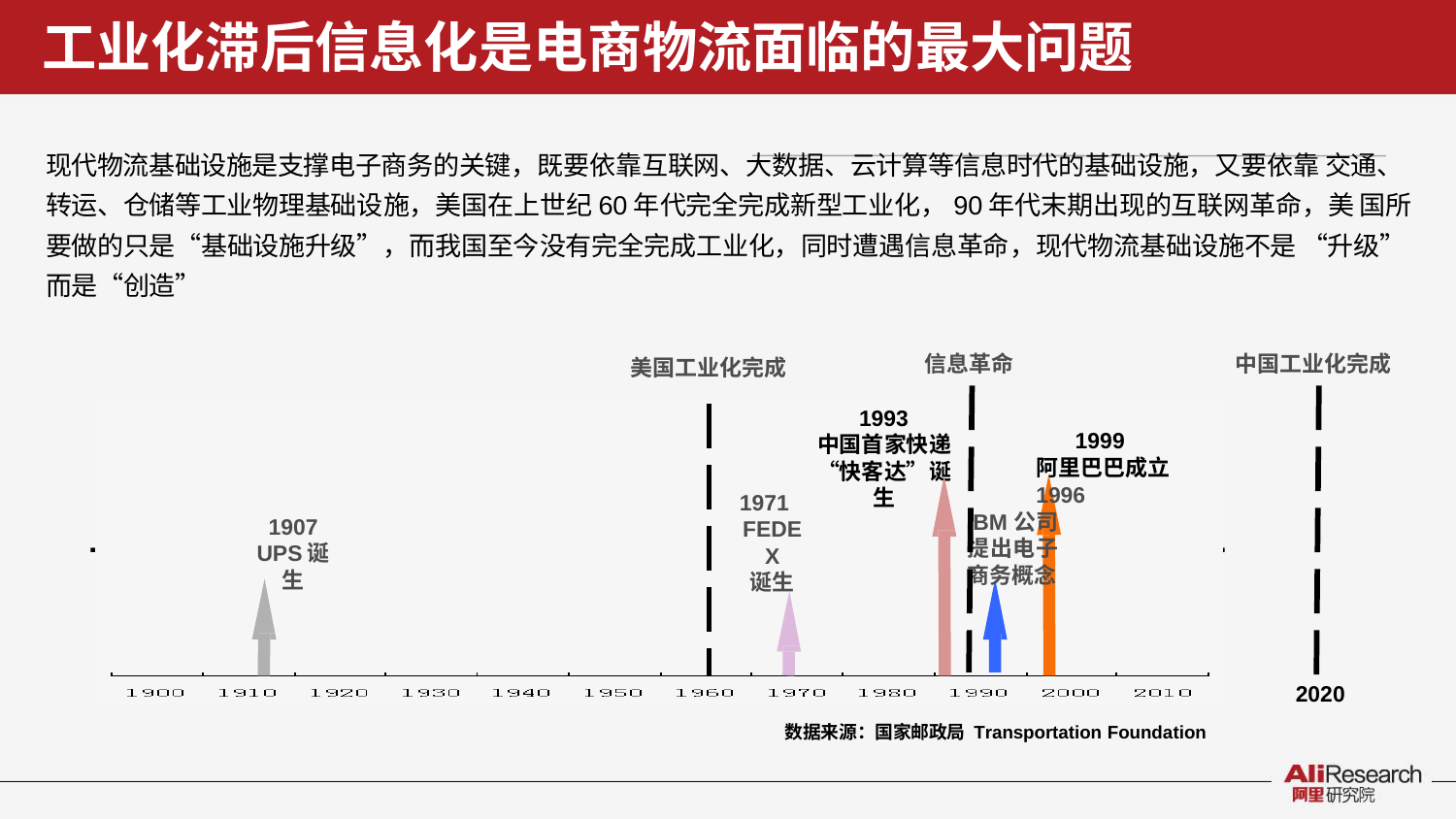

# 工业化滞后信息化是电商物流面临的最大问题
现代物流基础设施是支撑电子商务的关键，既要依靠互联网、大数据、云计算等信息时代的基础设施，又要依靠 交通、转运、仓储等工业物理基础设施，美国在上世纪60年代完全完成新型工业化，90年代末期出现的互联网革命，美 国所要做的只是“基础设施升级”，而我国至今没有完全完成工业化，同时遭遇信息革命，现代物流基础设施不是 “升级”而是“创造”

信息革命
中国工业化完成
美国工业化完成

1993
中国首家快递 “快客达”诞 生
1999
阿里巴巴成立
1996
IBM公司 提出电子 商务概念

1971
FEDEX
诞生
1907
UPS诞生

2020
数据来源：国家邮政局 Transportation Foundation